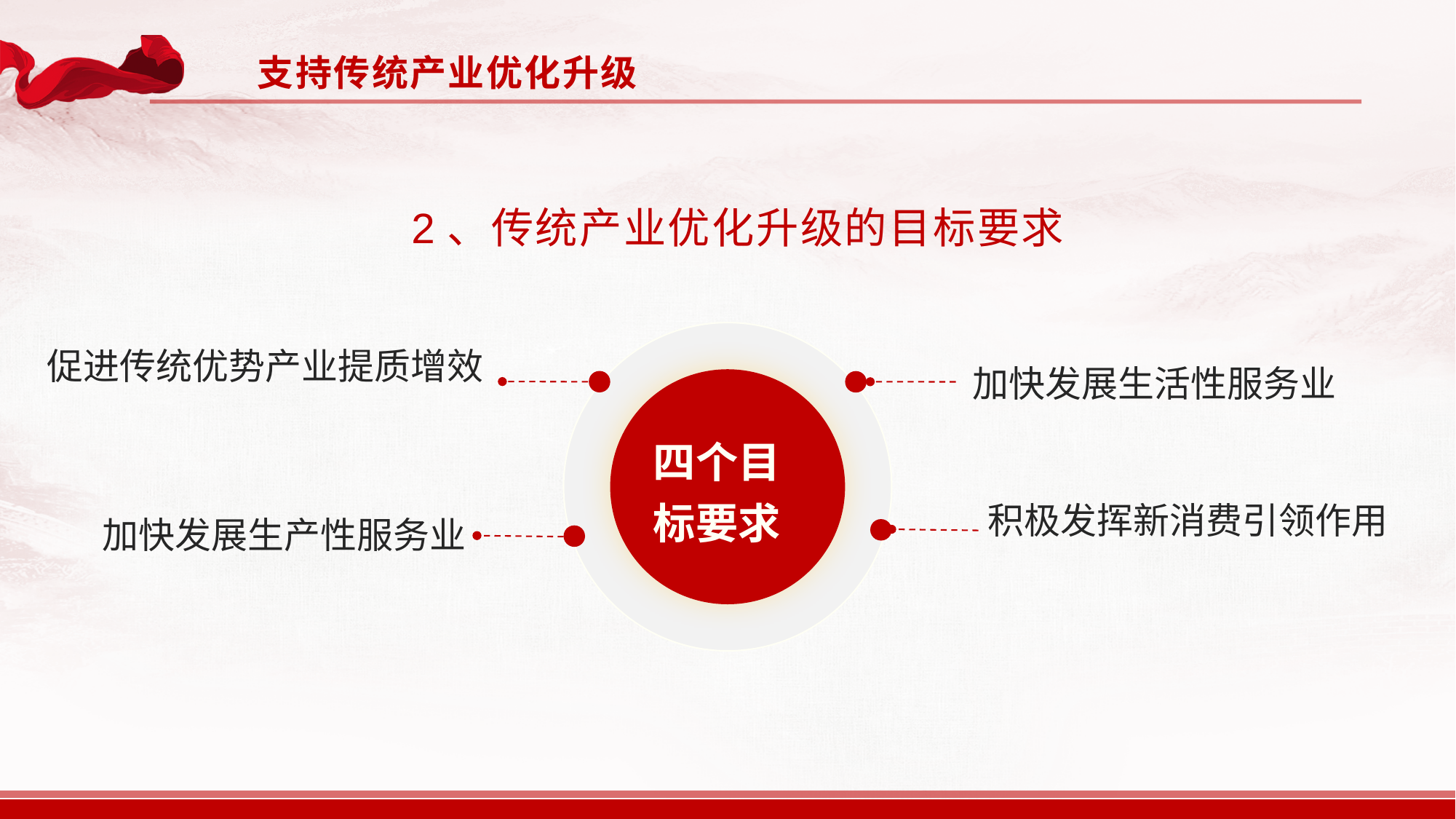

支持传统产业优化升级
2、传统产业优化升级的目标要求

四个目标要求
促进传统优势产业提质增效
加快发展生活性服务业

积极发挥新消费引领作用
加快发展生产性服务业